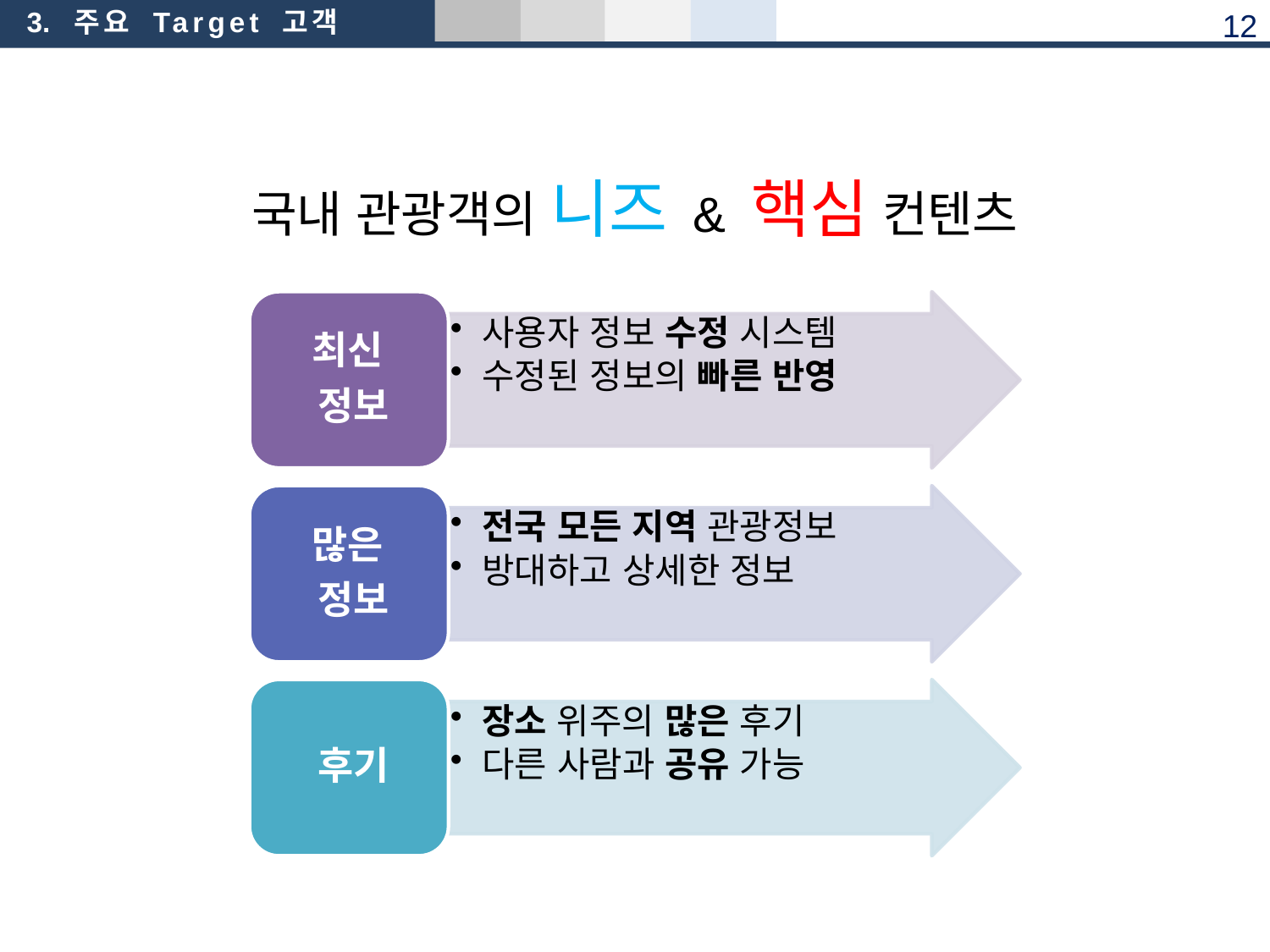

3. 주요 Target 고객
12
국내 관광객의 니즈 & 핵심 컨텐츠
사용자 정보 수정 시스템
수정된 정보의 빠른 반영
최신
정보
전국 모든 지역 관광정보
방대하고 상세한 정보
많은
정보
장소 위주의 많은 후기
다른 사람과 공유 가능
후기